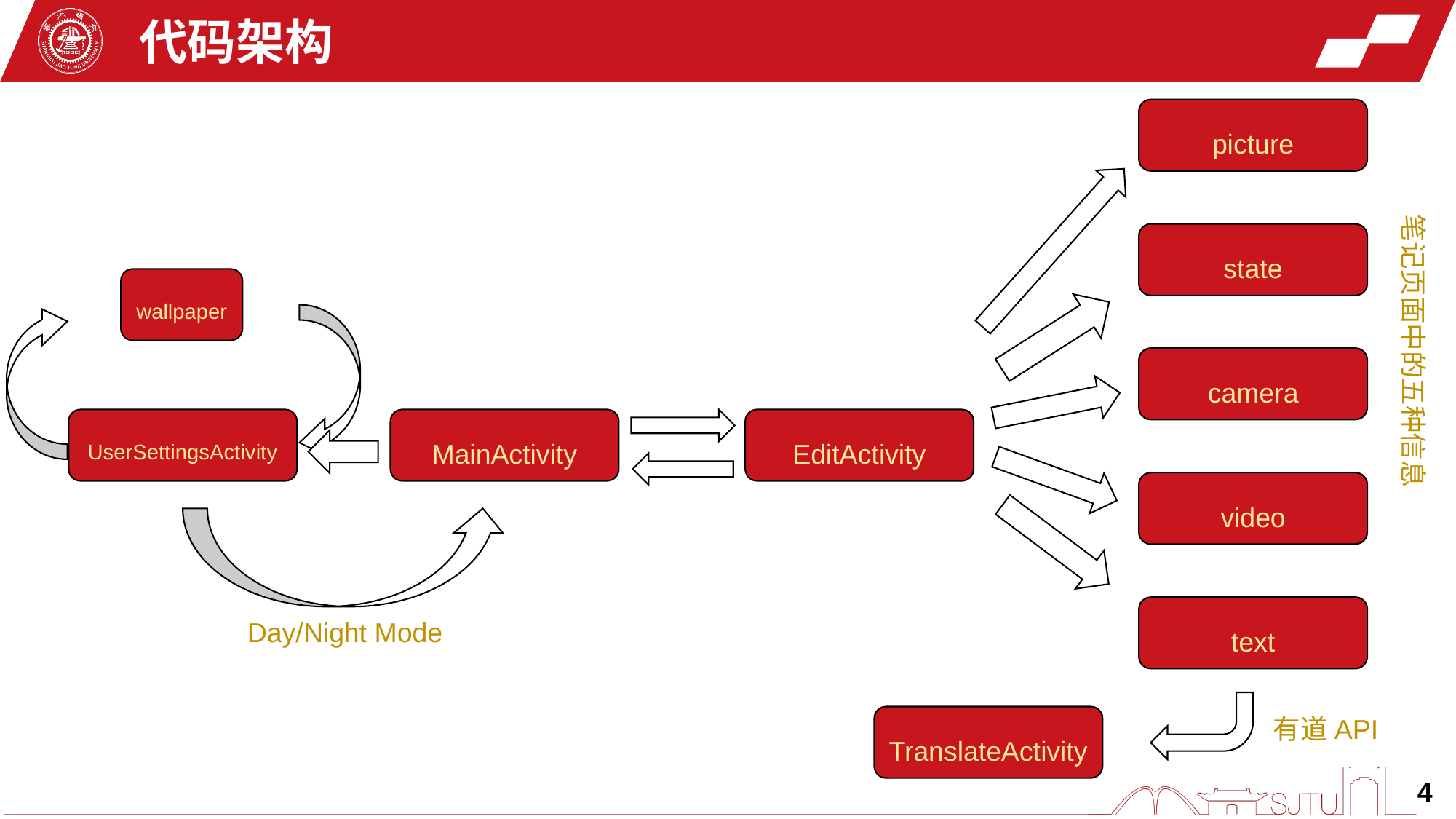

代码架构
picture
笔记页面中的五种信息
state

wallpaper

camera

UserSettingsActivity
MainActivity

EditActivity

video

text
Day/Night Mode

TranslateActivity
有道API